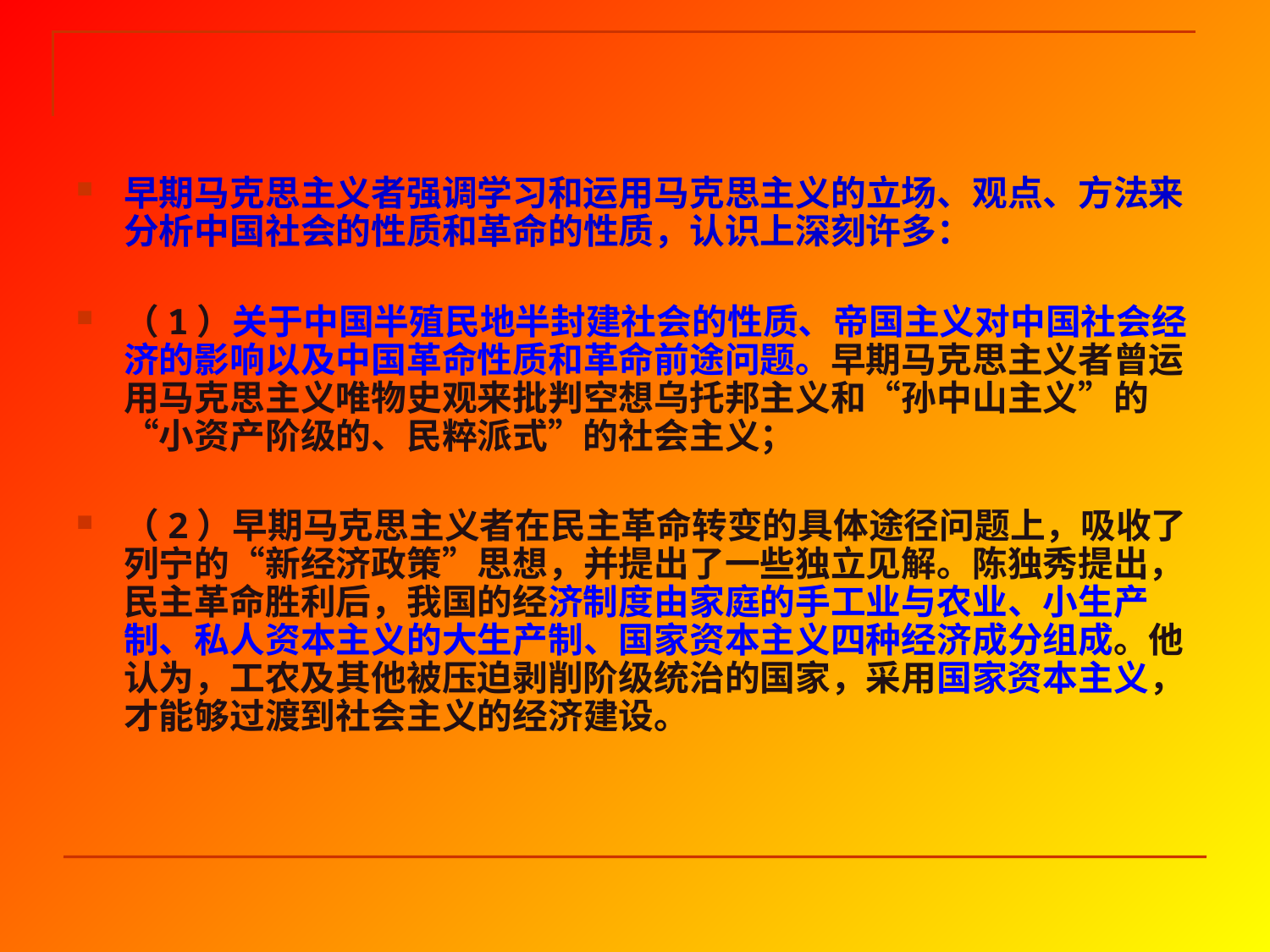

早期马克思主义者强调学习和运用马克思主义的立场、观点、方法来分析中国社会的性质和革命的性质，认识上深刻许多：

（1）关于中国半殖民地半封建社会的性质、帝国主义对中国社会经济的影响以及中国革命性质和革命前途问题。早期马克思主义者曾运用马克思主义唯物史观来批判空想乌托邦主义和“孙中山主义”的“小资产阶级的、民粹派式”的社会主义；

（2）早期马克思主义者在民主革命转变的具体途径问题上，吸收了列宁的“新经济政策”思想，并提出了一些独立见解。陈独秀提出，民主革命胜利后，我国的经济制度由家庭的手工业与农业、小生产制、私人资本主义的大生产制、国家资本主义四种经济成分组成。他认为，工农及其他被压迫剥削阶级统治的国家，采用国家资本主义，才能够过渡到社会主义的经济建设。